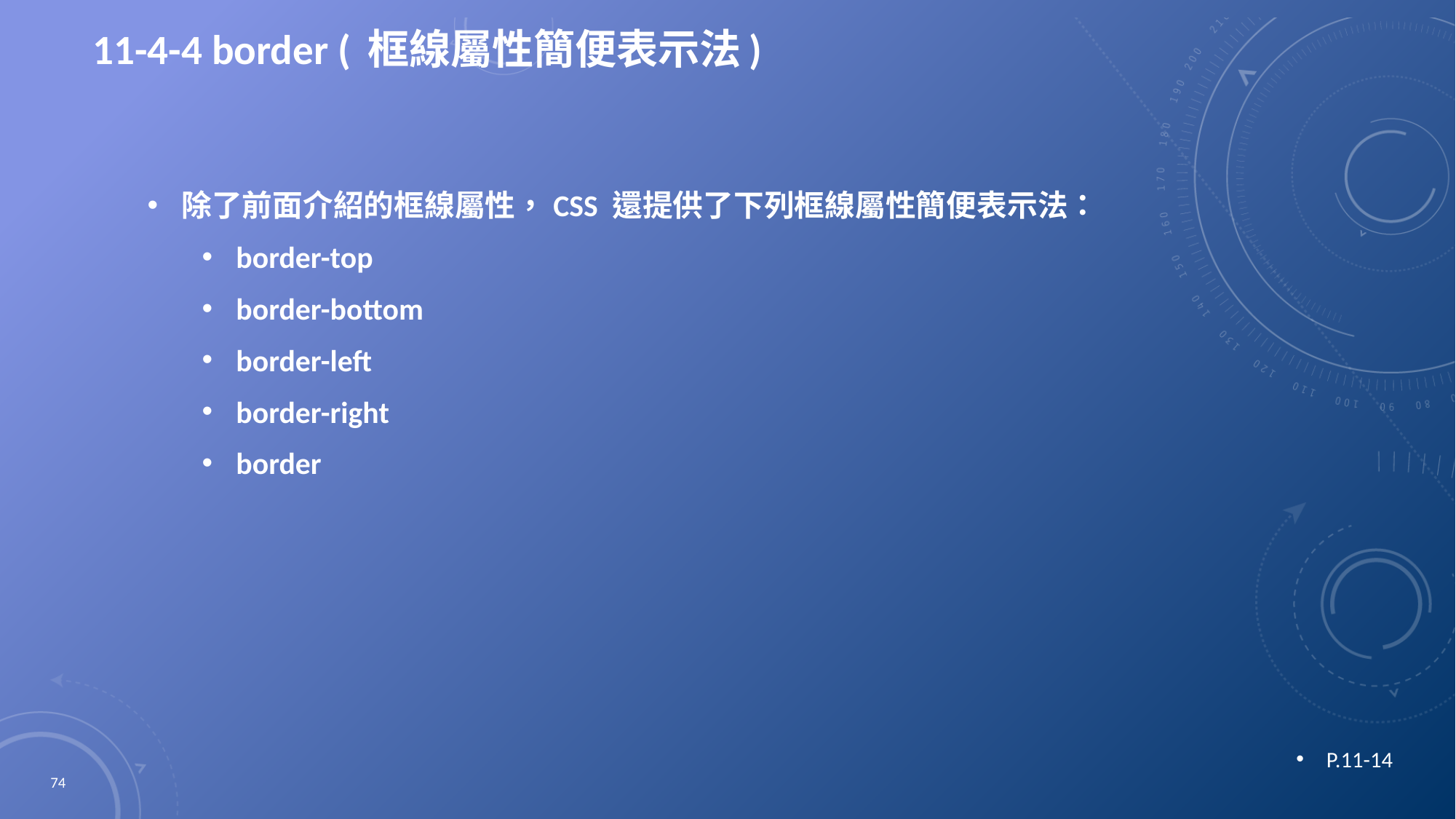

# 11-4-4 border ( 框線屬性簡便表示法)
除了前面介紹的框線屬性，CSS 還提供了下列框線屬性簡便表示法：
border-top
border-bottom
border-left
border-right
border
P.11-14
74